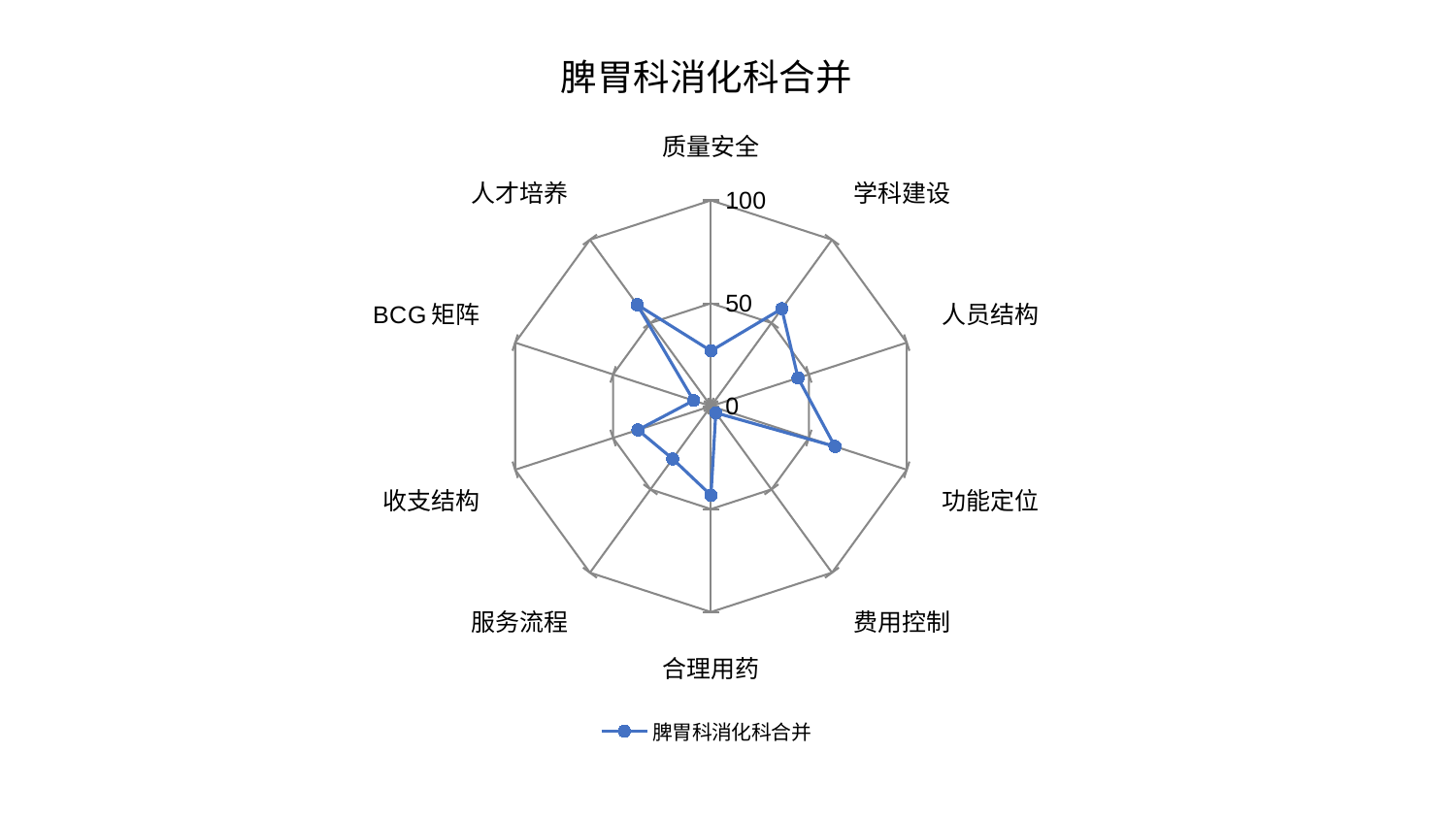

### Chart: 脾胃科消化科合并

| Category | 脾胃科消化科合并 |
|---|---|
| 质量安全 | 26.882185115318304 |
| 学科建设 | 58.52312043718726 |
| 人员结构 | 44.48591628420815 |
| 功能定位 | 63.338809537329624 |
| 费用控制 | 3.997126551258505 |
| 合理用药 | 43.27550689672328 |
| 服务流程 | 31.67147090087198 |
| 收支结构 | 37.31851988224649 |
| BCG矩阵 | 8.888313474909719 |
| 人才培养 | 60.968614282109534 |
95